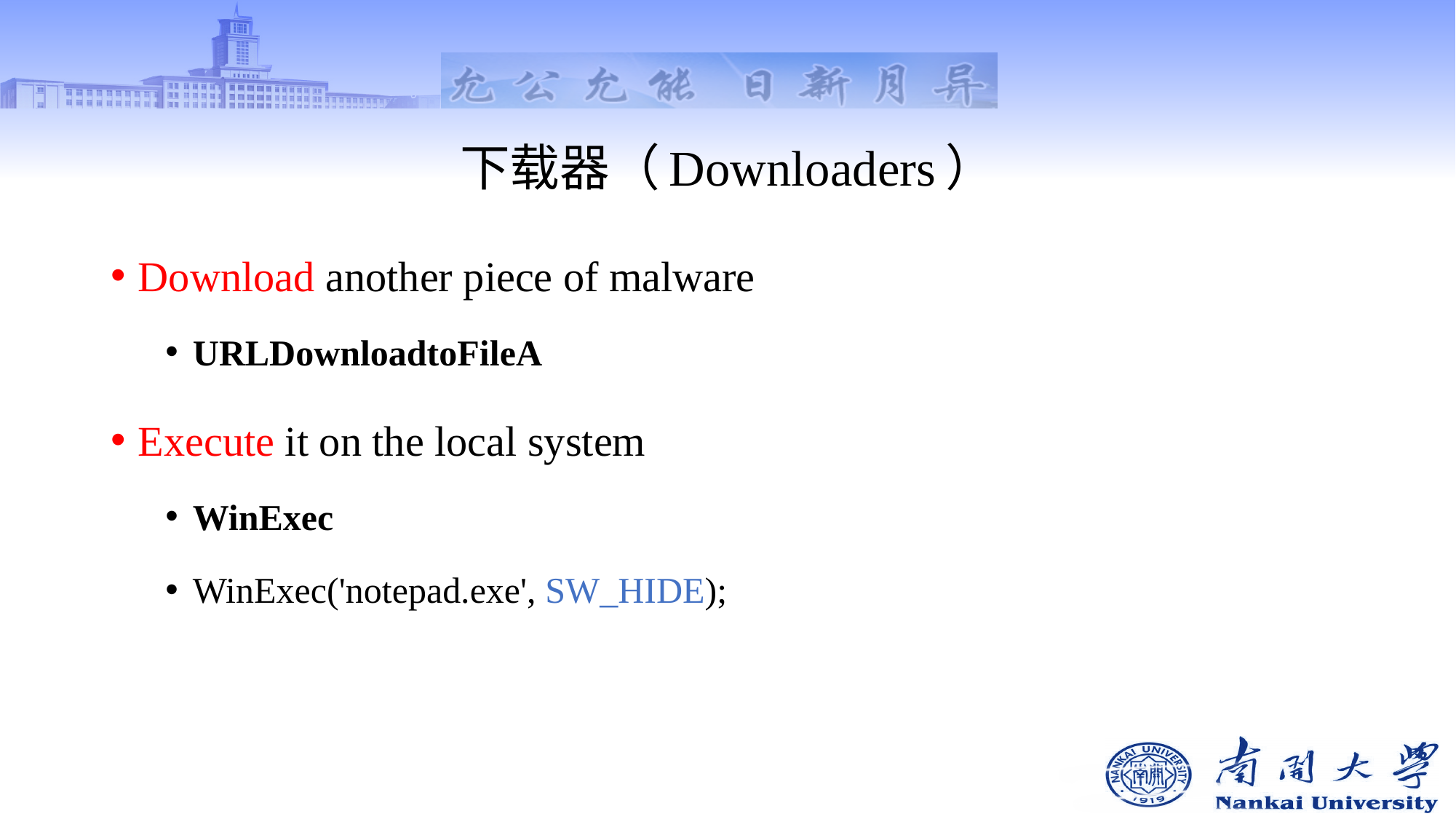

# 下载器（Downloaders）
Download another piece of malware
URLDownloadtoFileA
Execute it on the local system
WinExec
WinExec('notepad.exe', SW_HIDE);